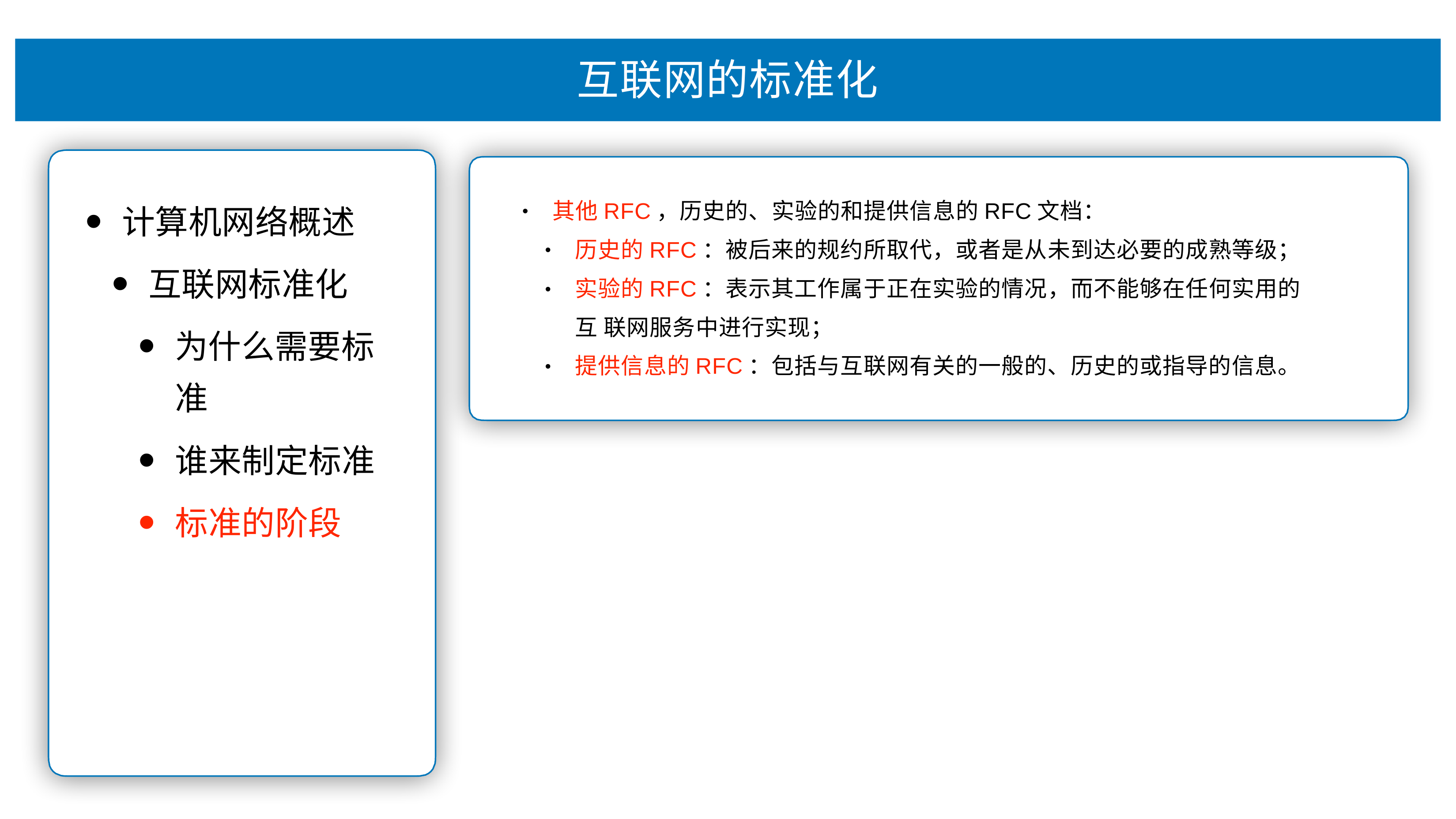

# 互联⽹的标准化

其他RFC，历史的、实验的和提供信息的RFC⽂档：
历史的RFC：被后来的规约所取代，或者是从未到达必要的成熟等级；  实验的RFC：表示其⼯作属于正在实验的情况，⽽不能够在任何实⽤的互 联⽹服务中进⾏实现；
提供信息的RFC：包括与互联⽹有关的⼀般的、历史的或指导的信息。
计算机⽹络概述
互联⽹标准化
为什么需要标 准
谁来制定标准
标准的阶段
•
•
•
•